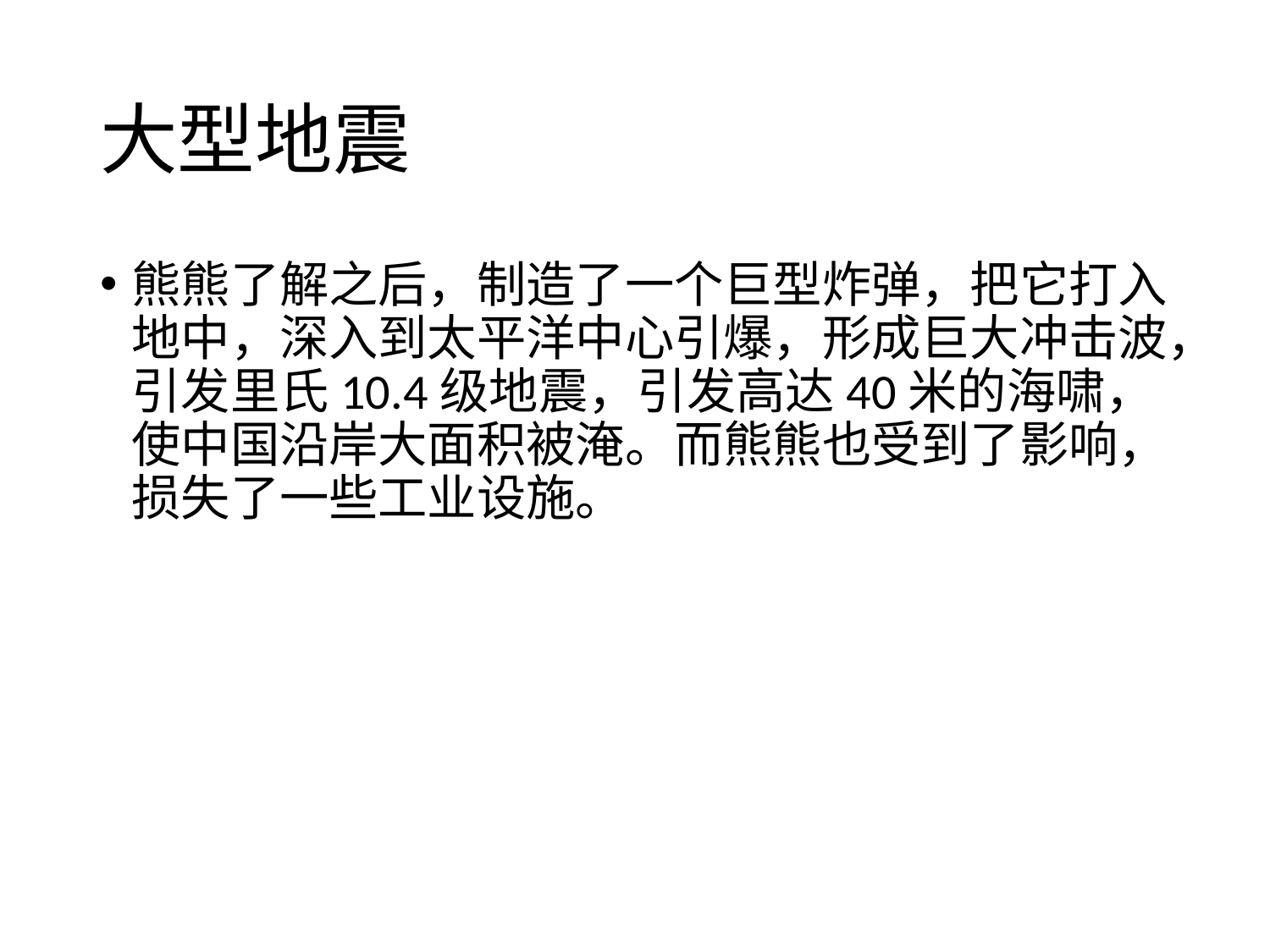

# 大型地震
熊熊了解之后，制造了一个巨型炸弹，把它打入地中，深入到太平洋中心引爆，形成巨大冲击波，引发里氏10.4级地震，引发高达40米的海啸，使中国沿岸大面积被淹。而熊熊也受到了影响，损失了一些工业设施。